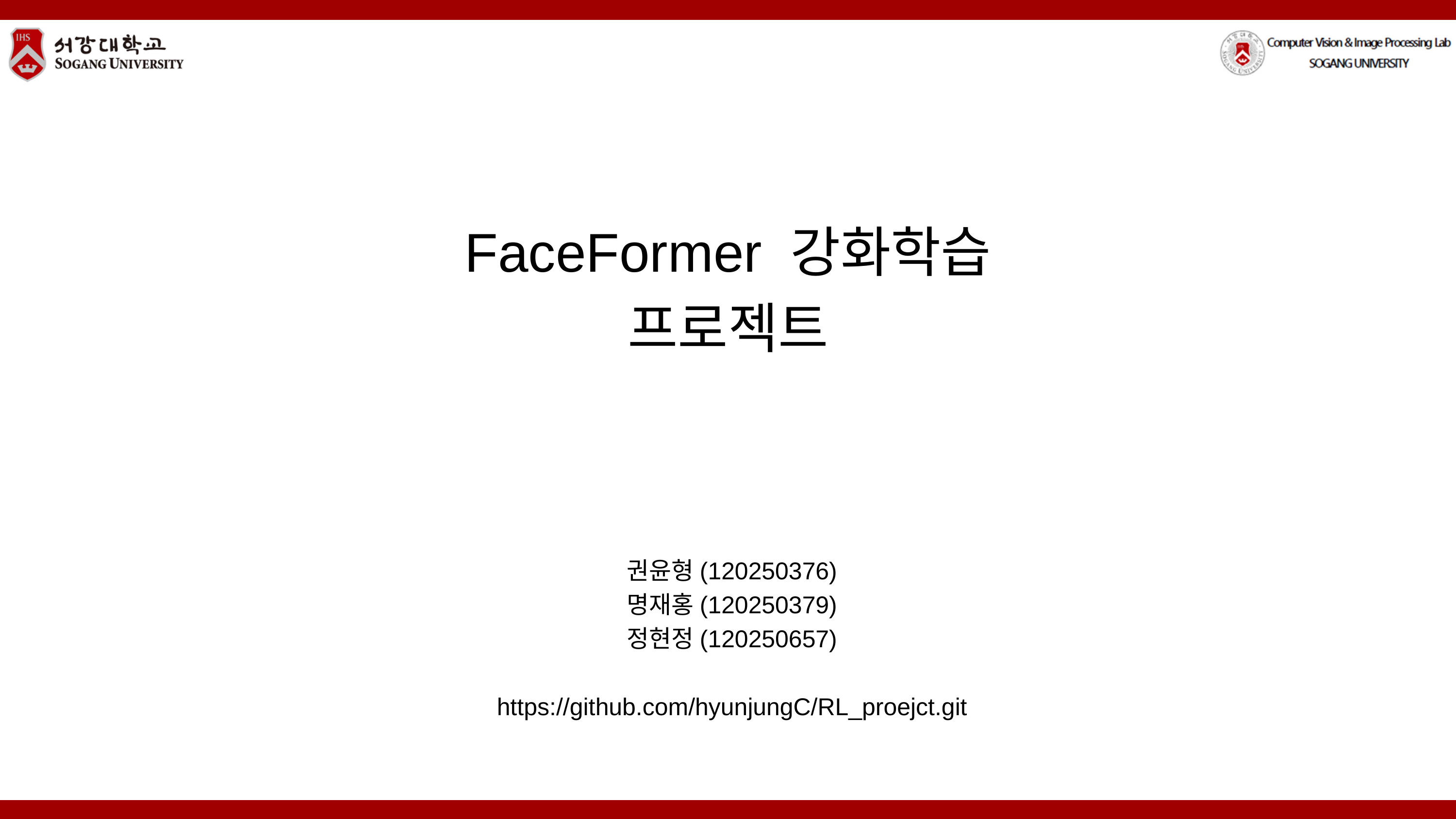

FaceFormer 강화학습 프로젝트
권윤형(120250376)
명재홍(120250379)
정현정(120250657)

https://github.com/hyunjungC/RL_proejct.git